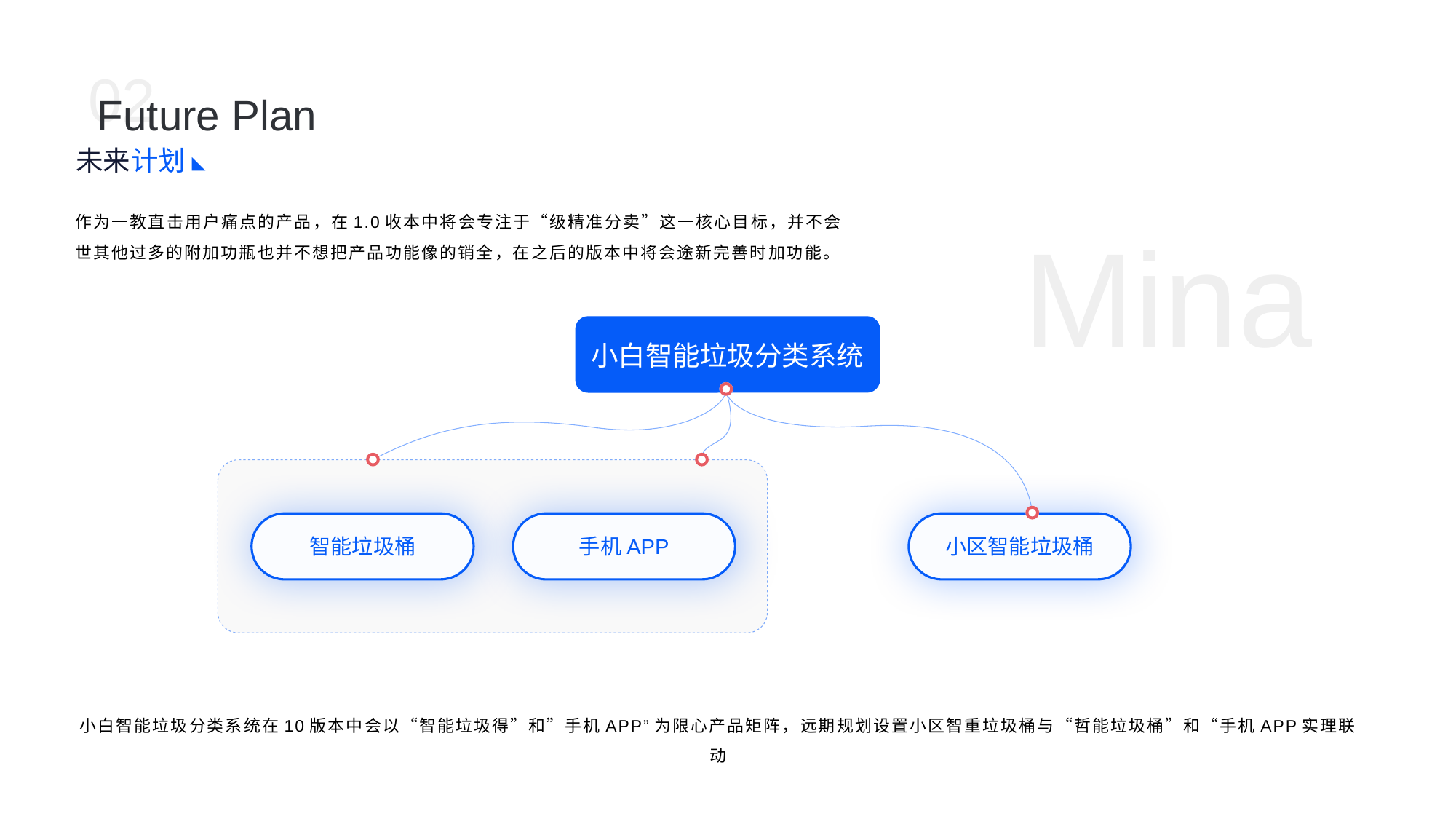

Design By
Mina
02
Future Plan
未来
计划

作为一教直击用户痛点的产品，在1.0收本中将会专注于“级精准分卖”这一核心目标，并不会世其他过多的附加功瓶也并不想把产品功能像的销全，在之后的版本中将会途新完善时加功能。

小白智能垃圾分类系统

智能垃圾桶
手机APP
小区智能垃圾桶
小白智能垃圾分类系统在10版本中会以“智能垃圾得”和”手机APP”为限心产品矩阵，远期规划设置小区智重垃圾桶与“哲能垃圾桶”和“手机APP实理联动